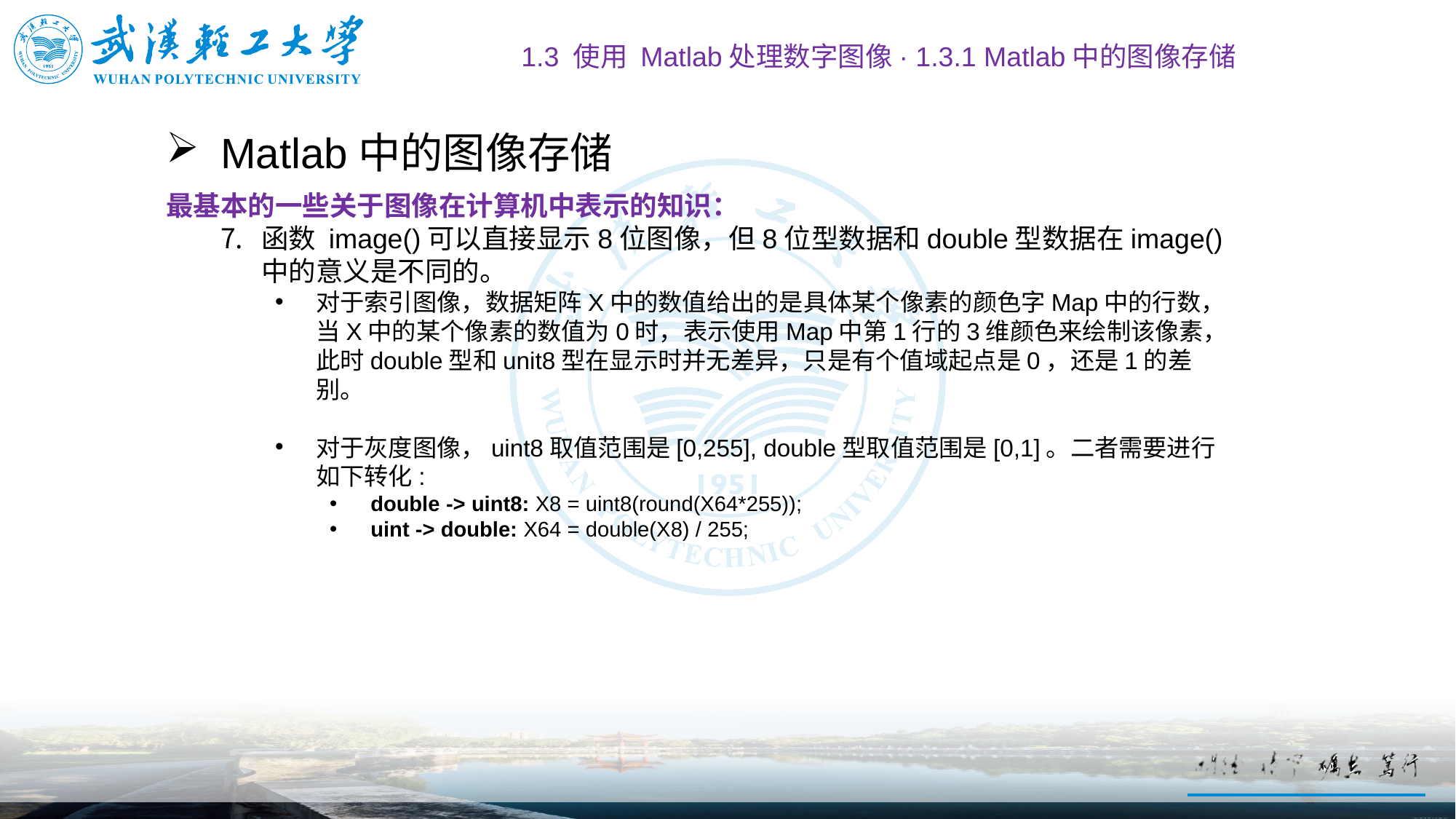

1.3 使用 Matlab处理数字图像· 1.3.1 Matlab中的图像存储
# Matlab中的图像存储
最基本的一些关于图像在计算机中表示的知识：
函数 image()可以直接显示8位图像，但8位型数据和double型数据在image()中的意义是不同的。
对于索引图像，数据矩阵X中的数值给出的是具体某个像素的颜色字Map中的行数，当X中的某个像素的数值为0时，表示使用Map中第1行的3维颜色来绘制该像素，此时double型和unit8型在显示时并无差异，只是有个值域起点是0，还是1的差别。

对于灰度图像，uint8取值范围是[0,255], double型取值范围是[0,1]。二者需要进行如下转化:
double -> uint8: X8 = uint8(round(X64*255));
uint -> double: X64 = double(X8) / 255;